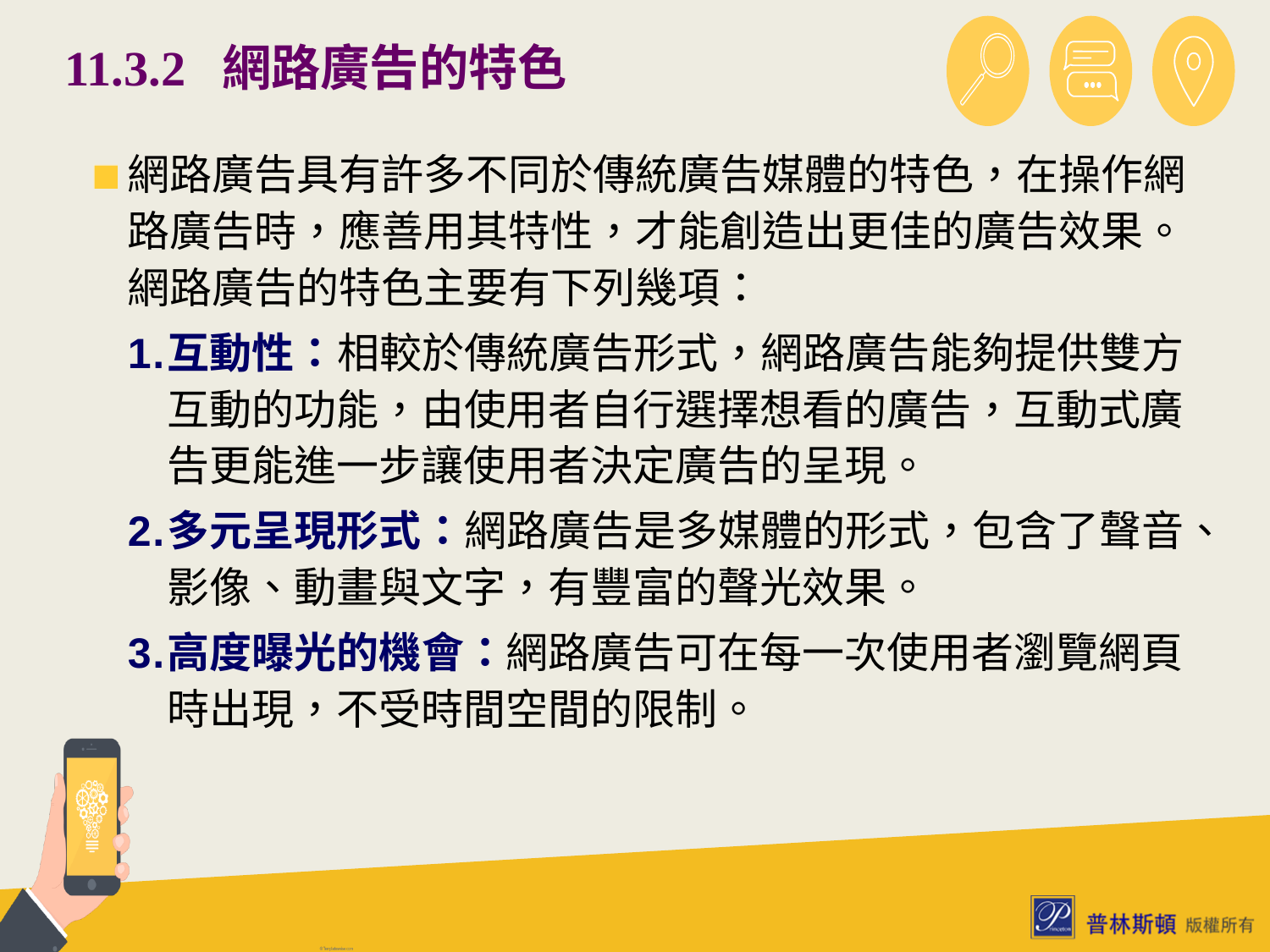

# 11.3.2  網路廣告的特色
網路廣告具有許多不同於傳統廣告媒體的特色，在操作網路廣告時，應善用其特性，才能創造出更佳的廣告效果。網路廣告的特色主要有下列幾項：
互動性：相較於傳統廣告形式，網路廣告能夠提供雙方互動的功能，由使用者自行選擇想看的廣告，互動式廣告更能進一步讓使用者決定廣告的呈現。
多元呈現形式：網路廣告是多媒體的形式，包含了聲音、影像、動畫與文字，有豐富的聲光效果。
高度曝光的機會：網路廣告可在每一次使用者瀏覽網頁時出現，不受時間空間的限制。